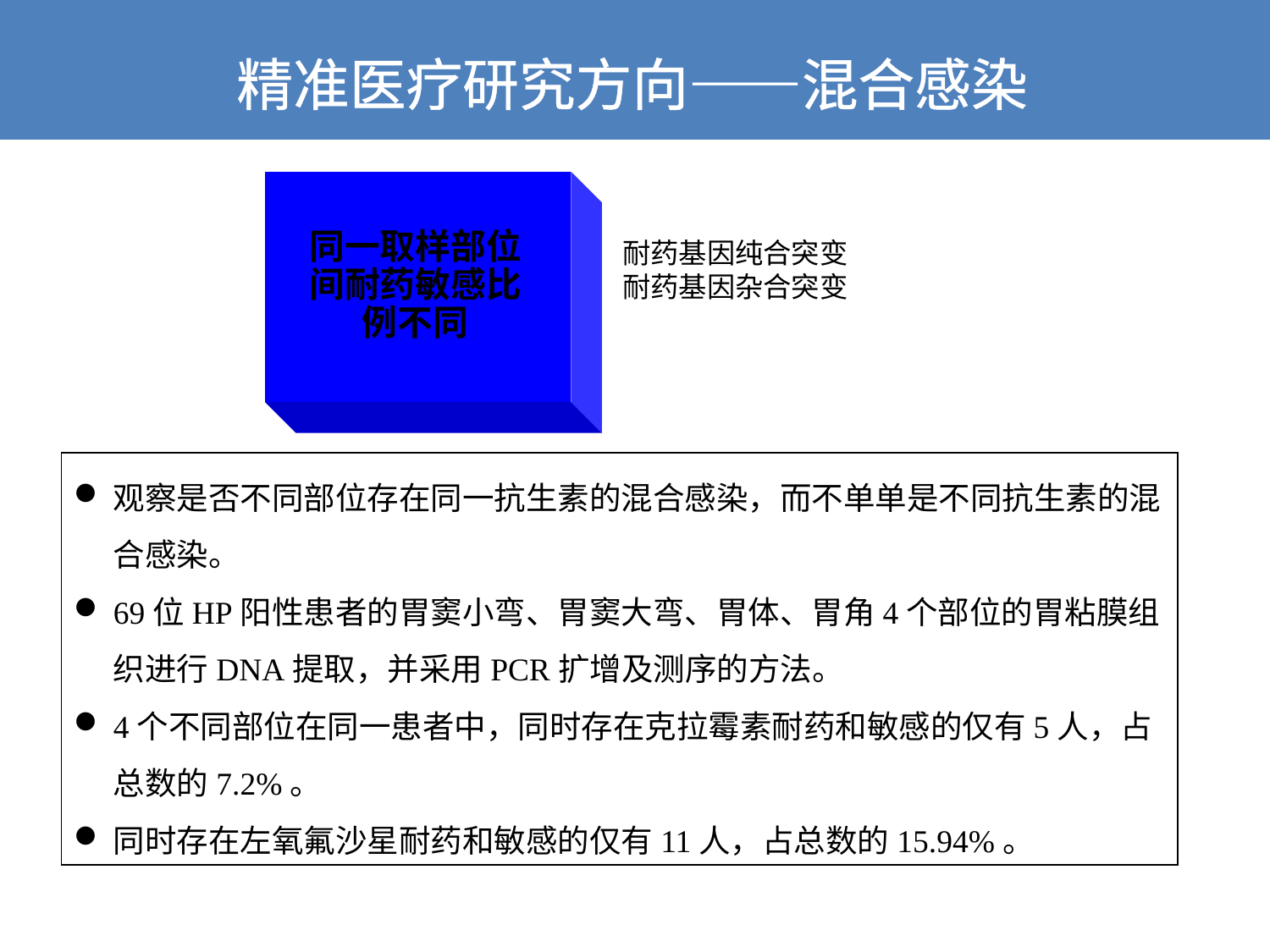

精准医疗研究方向——混合感染

同一取样部位间耐药敏感比例不同
耐药基因纯合突变
耐药基因杂合突变
观察是否不同部位存在同一抗生素的混合感染，而不单单是不同抗生素的混合感染。
69位HP阳性患者的胃窦小弯、胃窦大弯、胃体、胃角4个部位的胃粘膜组织进行DNA提取，并采用PCR扩增及测序的方法。
4个不同部位在同一患者中，同时存在克拉霉素耐药和敏感的仅有5人，占总数的7.2%。
同时存在左氧氟沙星耐药和敏感的仅有11人，占总数的15.94%。